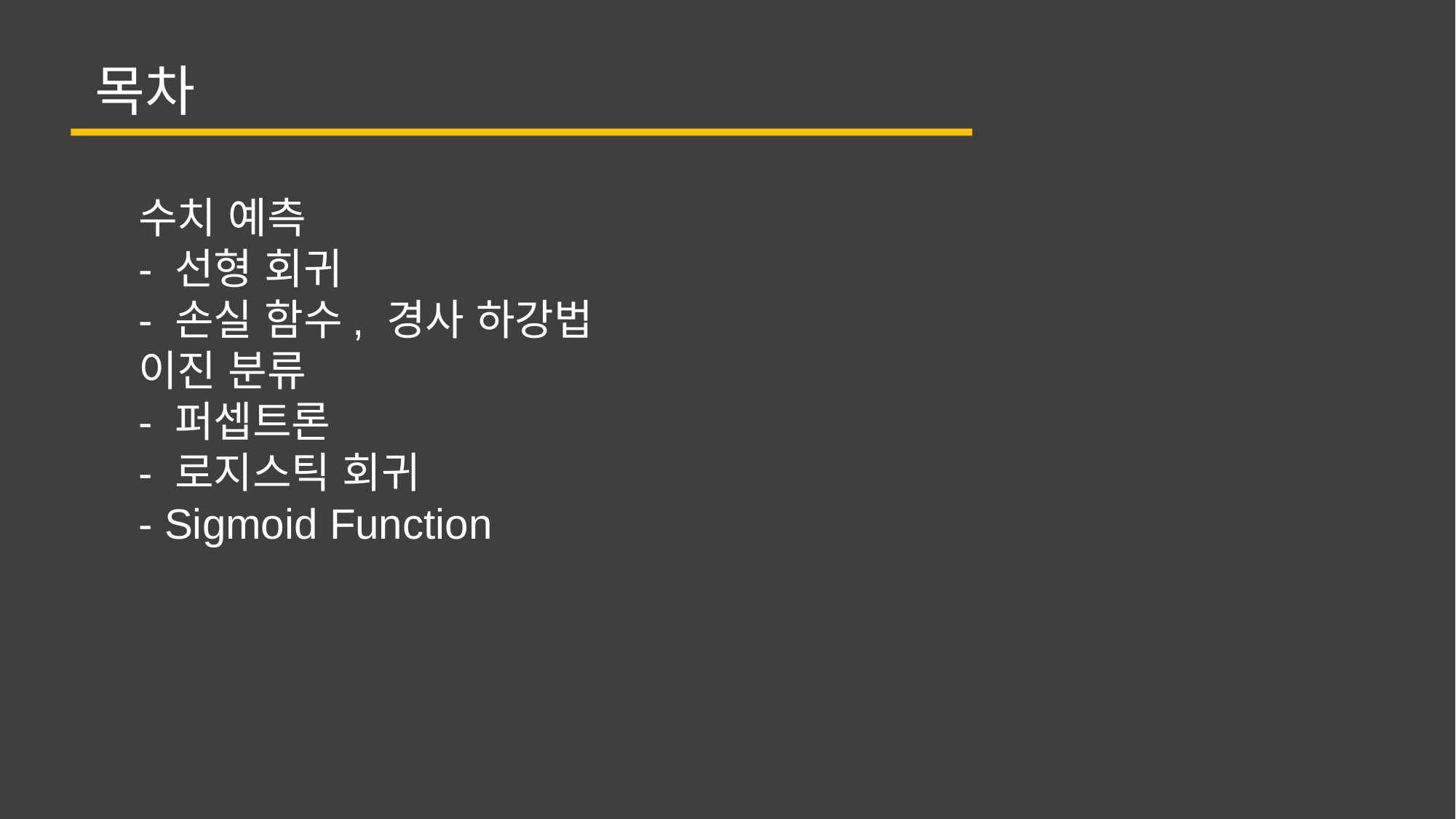

목차

수치 예측
- 선형 회귀
- 손실 함수, 경사 하강법
이진 분류
- 퍼셉트론
- 로지스틱 회귀
- Sigmoid Function